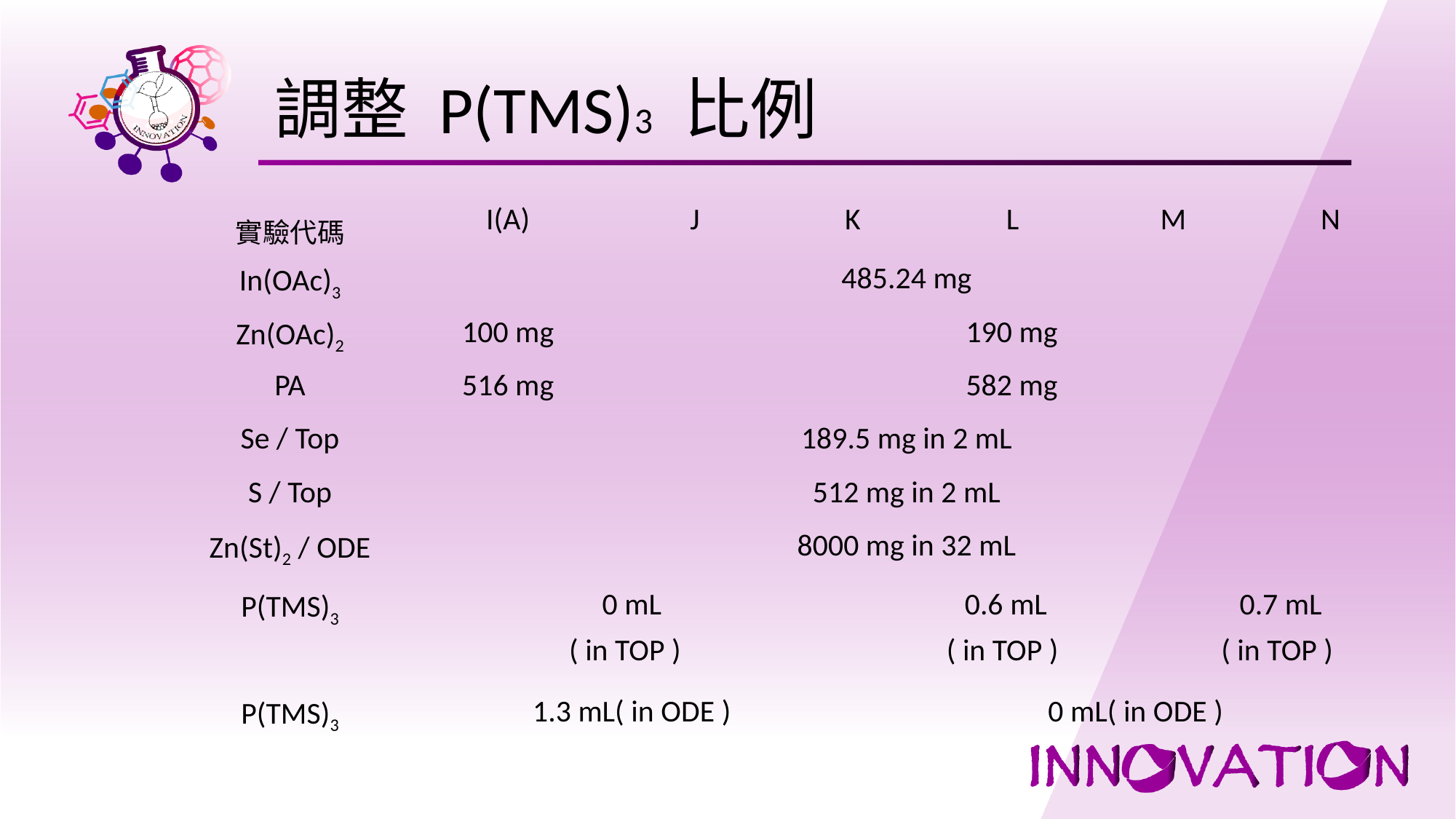

# 調整 P(TMS)3 比例
| 實驗代碼 | I(A) | J | K |  | L | M |  | N |
| --- | --- | --- | --- | --- | --- | --- | --- | --- |
| In(OAc)3 | 485.24 mg |  |  |  |  |  |  |  |
| Zn(OAc)2 | 100 mg | 190 mg |  |  |  |  |  |  |
| PA | 516 mg | 582 mg |  |  |  |  |  |  |
| Se / Top | 189.5 mg in 2 mL |  |  |  |  |  |  |  |
| S / Top | 512 mg in 2 mL |  |  |  |  |  |  |  |
| Zn(St)2 / ODE | 8000 mg in 32 mL |  |  |  |  |  |  |  |
| P(TMS)3 | 0 mL ( in TOP ) |  |  | 0.6 mL ( in TOP ) |  |  | 0.7 mL ( in TOP ) |  |
| P(TMS)3 | 1.3 mL( in ODE ) |  |  | 0 mL( in ODE ) |  |  |  |  |